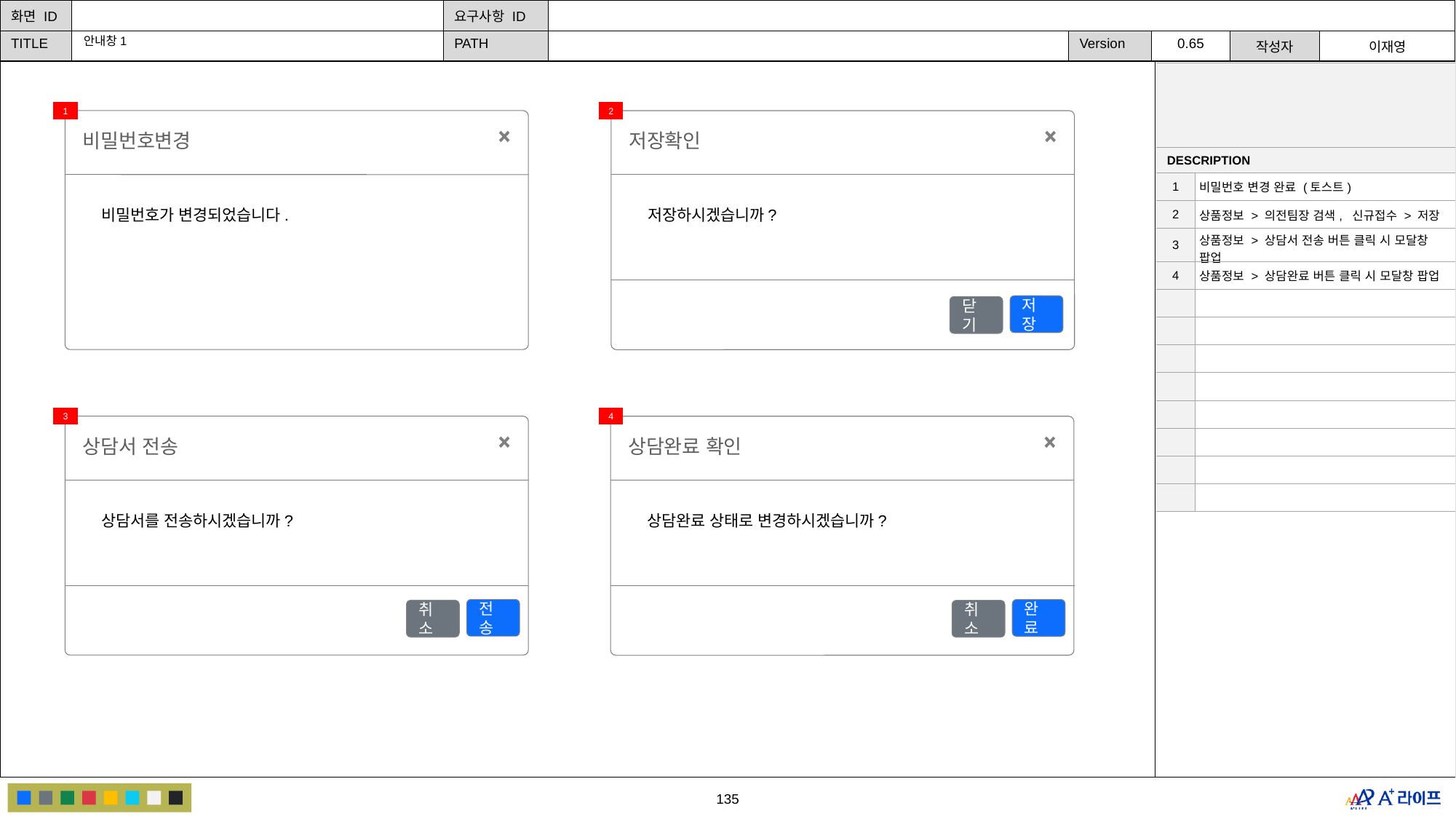

안내창1
|  |  |
| --- | --- |
| DESCRIPTION |  |
| 1 | 비밀번호 변경 완료 (토스트) |
| 2 | 상품정보 > 의전팀장 검색, 신규접수 > 저장 |
| 3 | 상품정보 > 상담서 전송 버튼 클릭 시 모달창 팝업 |
| 4 | 상품정보 > 상담완료 버튼 클릭 시 모달창 팝업 |
|  |  |
|  |  |
|  |  |
|  |  |
|  |  |
|  |  |
|  |  |
|  |  |
1
2
비밀번호변경

비밀번호가 변경되었습니다.
저장확인

저장하시겠습니까?
저장
닫기
3
4
상담서 전송

상담서를 전송하시겠습니까?
전송
취소
상담완료 확인

상담완료 상태로 변경하시겠습니까?
완료
취소